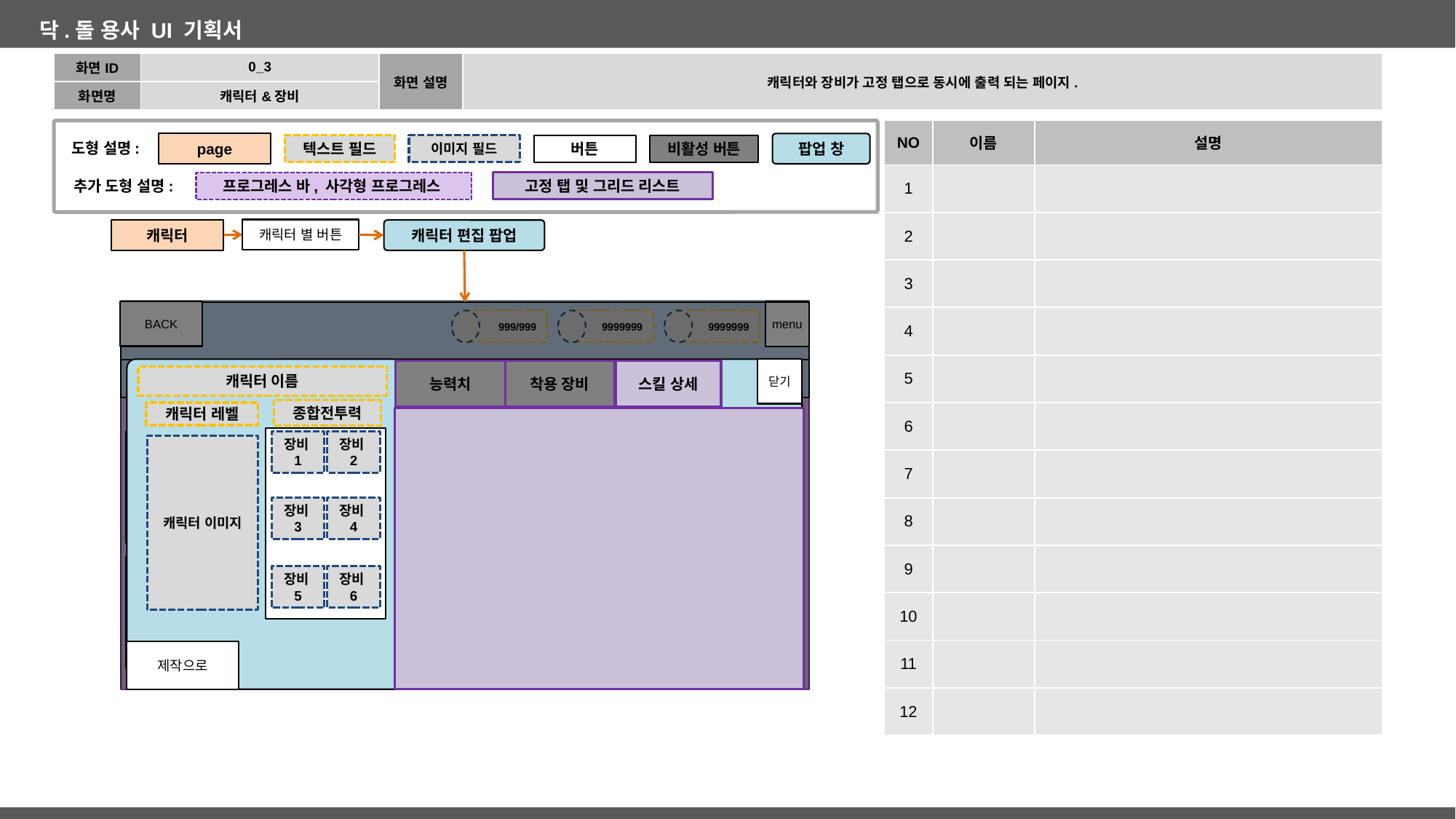

| 화면ID | 0\_3 | 화면 설명 | 캐릭터와 장비가 고정 탭으로 동시에 출력 되는 페이지. |
| --- | --- | --- | --- |
| 화면명 | 캐릭터&장비 |  |  |

| NO | 이름 | 설명 |
| --- | --- | --- |
| 1 |  |  |
| 2 |  |  |
| 3 |  |  |
| 4 |  |  |
| 5 |  |  |
| 6 |  |  |
| 7 |  |  |
| 8 |  |  |
| 9 |  |  |
| 10 |  |  |
| 11 |  |  |
| 12 |  |  |
page
도형 설명:
팝업 창
비활성 버튼
텍스트 필드
이미지 필드
버튼
추가 도형 설명:
프로그레스 바, 사각형 프로그레스
고정 탭 및 그리드 리스트
캐릭터 별 버튼
캐릭터
캐릭터 편집 팝업
로비 화면
BACK
menu

999/999

9999999

9999999
닫기
장비 리스트

캐릭터 리스트

능력치
착용 장비
스킬 상세
캐릭터 이름

종합전투력
캐릭터 레벨
filter
수집한 개수

장비1
장비2
버튼4
버튼1
버튼2
버튼3
캐릭터 이미지
장비3
장비4
버튼5
버튼6
버튼7
버튼8
장비5
장비6
제작으로